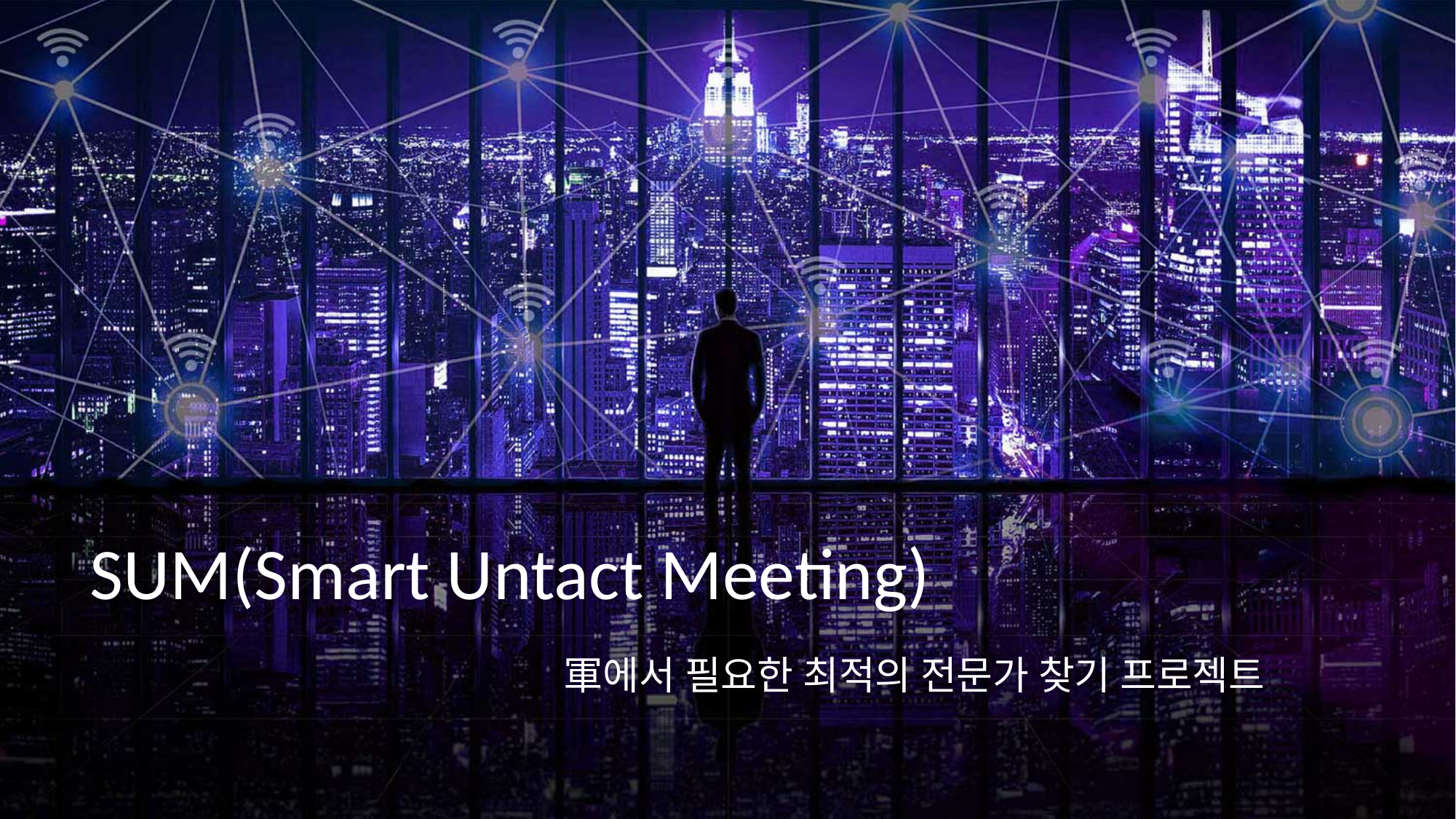

SUM(Smart Untact Meeting)
軍에서 필요한 최적의 전문가 찾기 프로젝트